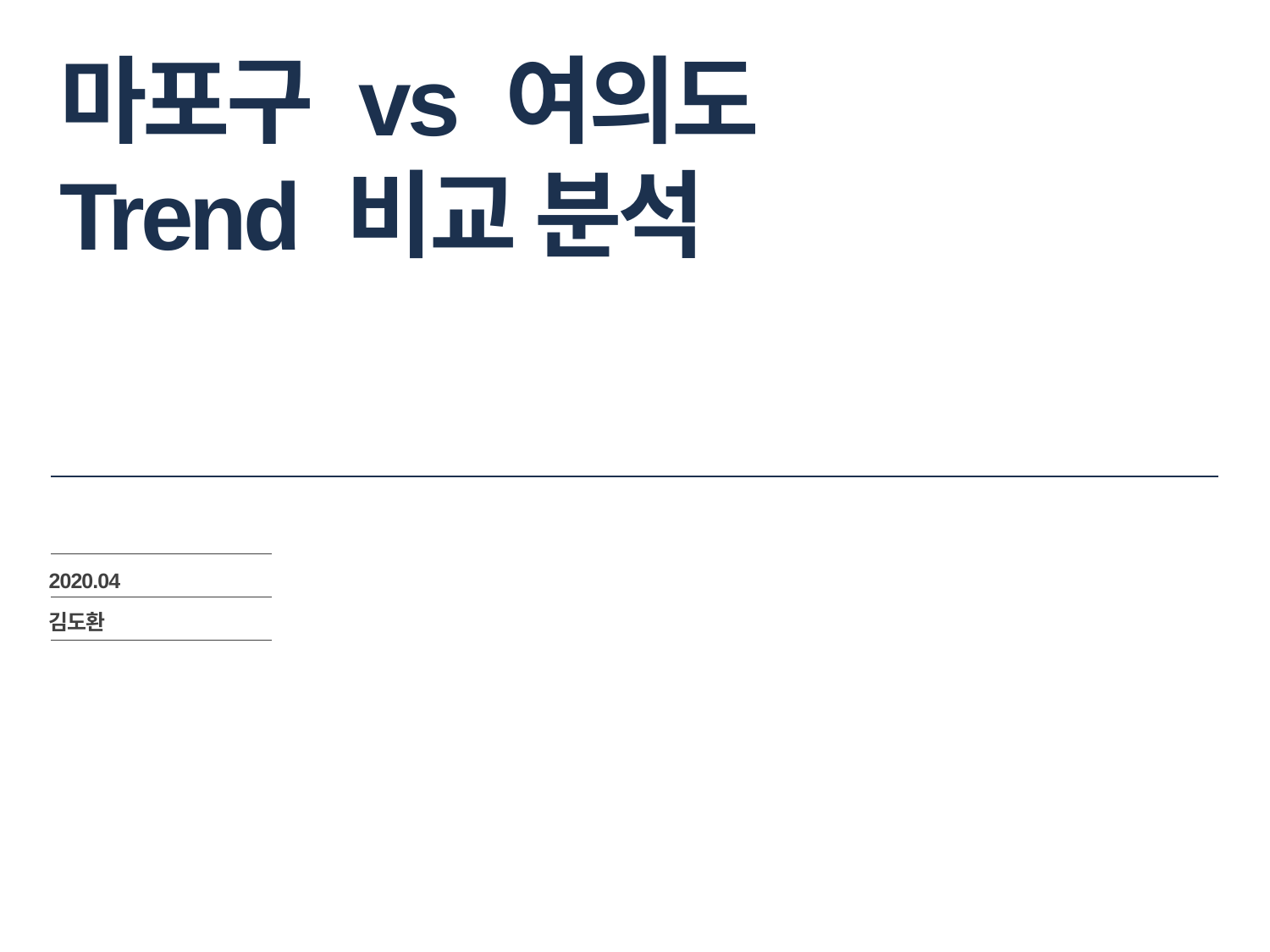

# 마포구 vs 여의도 Trend 비교 분석
2020.04
김도환